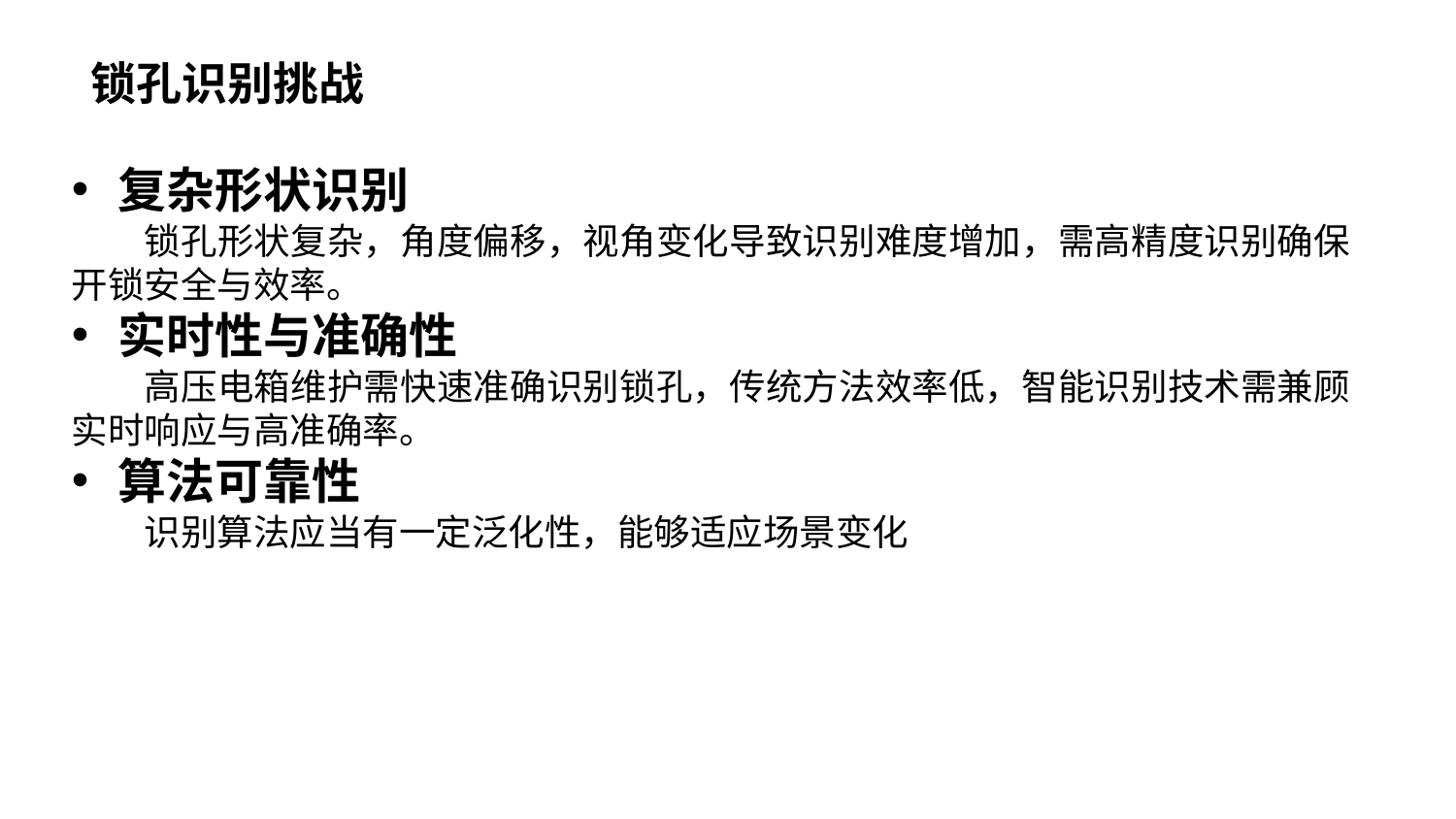

锁孔识别挑战
复杂形状识别
锁孔形状复杂，角度偏移，视角变化导致识别难度增加，需高精度识别确保开锁安全与效率。
实时性与准确性
高压电箱维护需快速准确识别锁孔，传统方法效率低，智能识别技术需兼顾实时响应与高准确率。
算法可靠性
识别算法应当有一定泛化性，能够适应场景变化